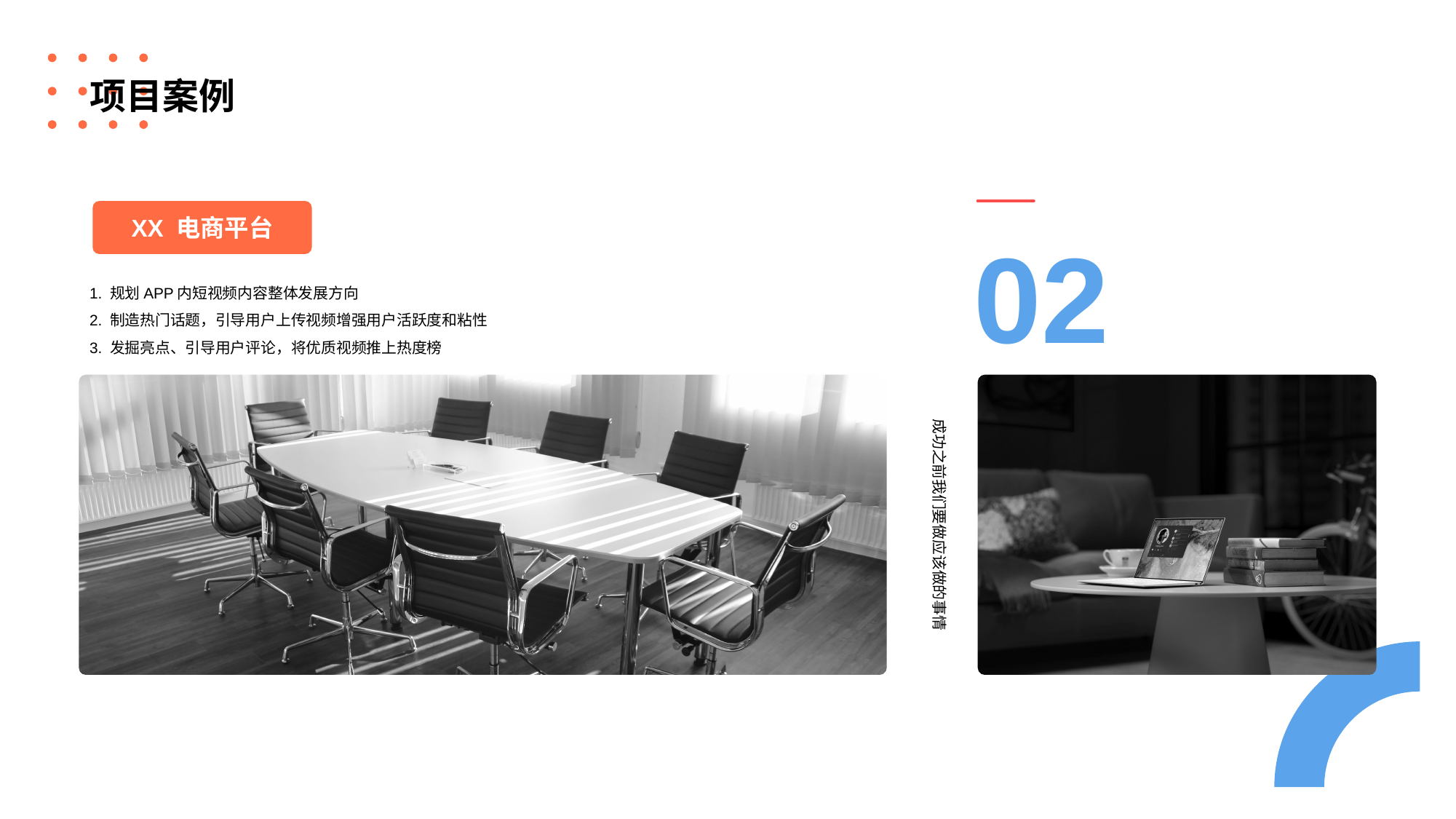

# 项目案例
XX 电商平台
02
1. 规划APP内短视频内容整体发展方向
2. 制造热门话题，引导用户上传视频增强用户活跃度和粘性
3. 发掘亮点、引导用户评论，将优质视频推上热度榜

成功之前我们要做应该做的事情